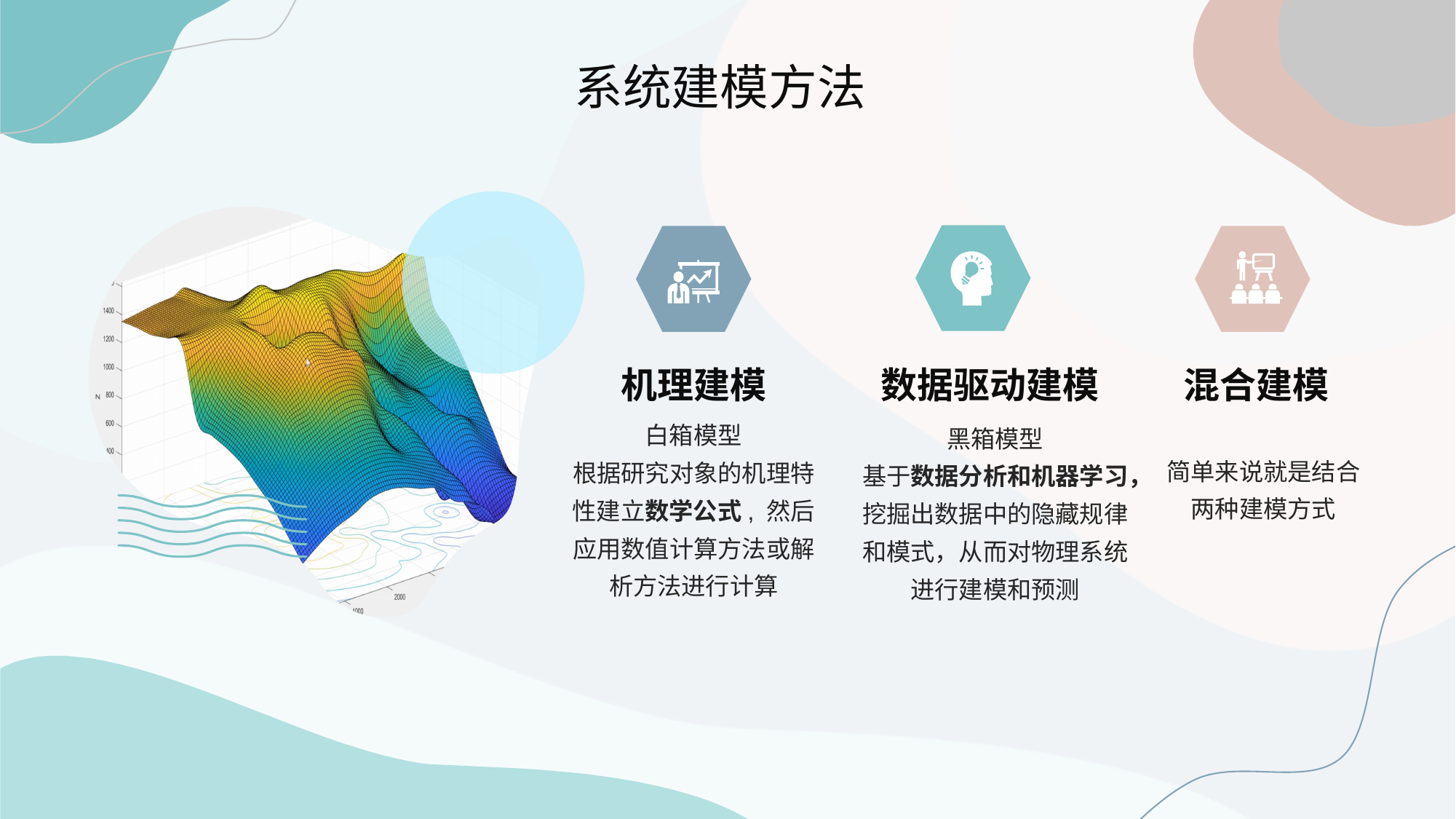

系统建模方法

机理建模
白箱模型
根据研究对象的机理特性建立数学公式, 然后应用数值计算方法或解析方法进行计算
数据驱动建模
黑箱模型
基于数据分析和机器学习，挖掘出数据中的隐藏规律和模式，从而对物理系统进行建模和预测
混合建模
简单来说就是结合两种建模方式